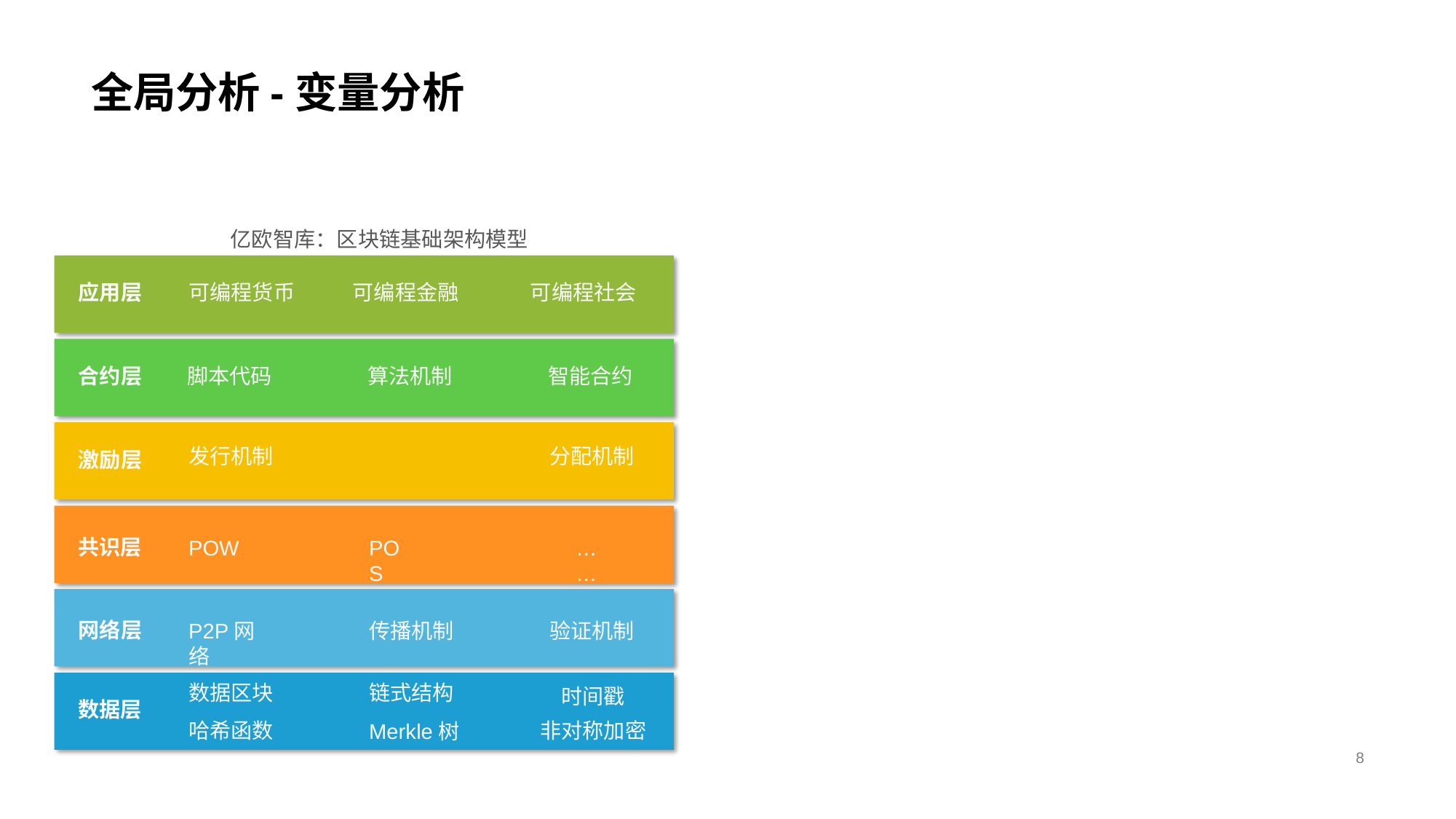

# 全局分析-变量分析
亿欧智库：区块链基础架构模型

应用层
可编程货币	可编程金融
可编程社会

脚本代码
算法机制
智能合约
合约层

发行机制
分配机制
激励层

共识层
POW
POS
……

网络层
P2P网络
传播机制
验证机制
数据区块 哈希函数

链式结构

Merkle树
时间戳

非对称加密
数据层
8